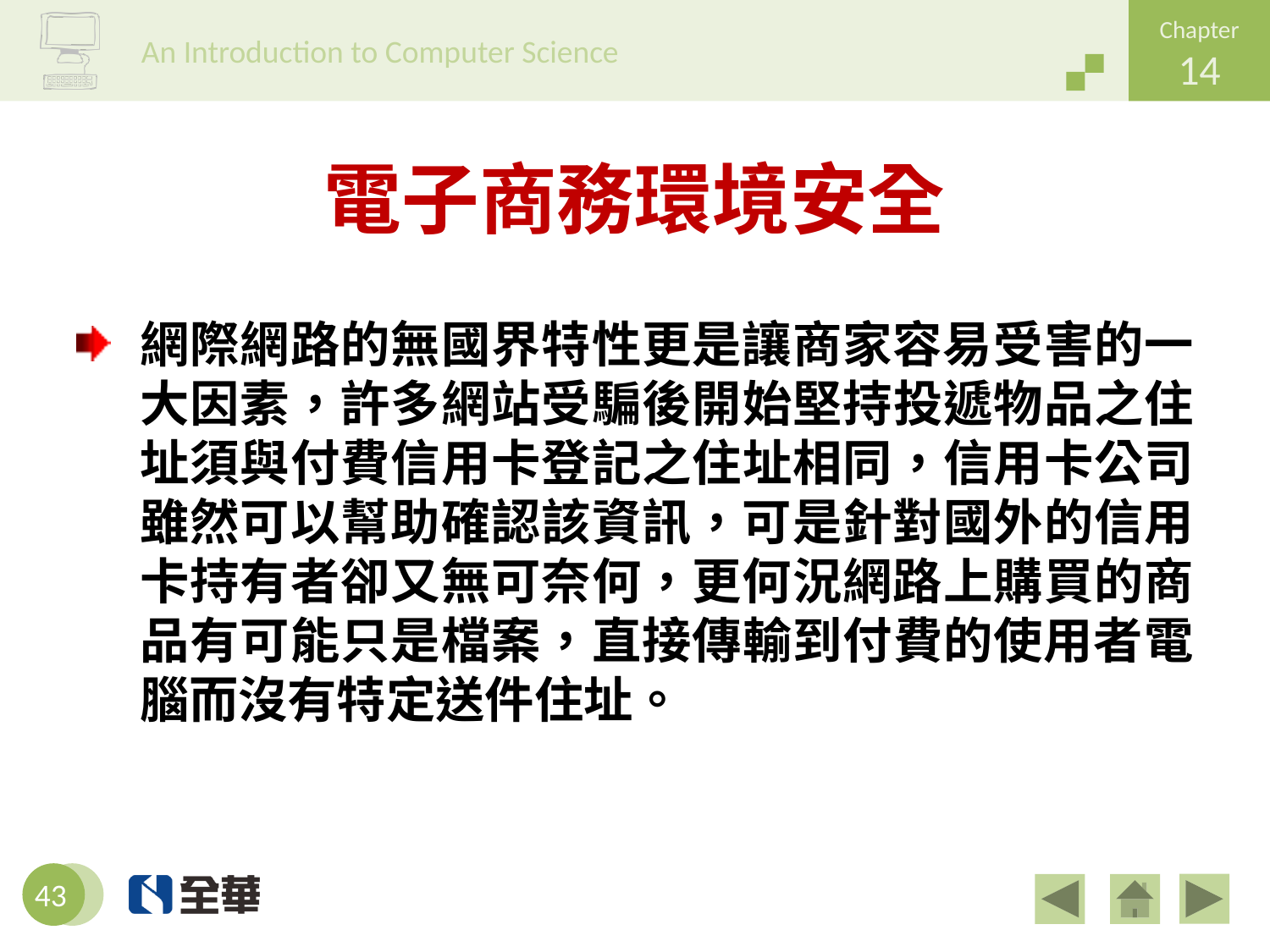

# 電子商務環境安全
網際網路的無國界特性更是讓商家容易受害的一大因素，許多網站受騙後開始堅持投遞物品之住址須與付費信用卡登記之住址相同，信用卡公司雖然可以幫助確認該資訊，可是針對國外的信用卡持有者卻又無可奈何，更何況網路上購買的商品有可能只是檔案，直接傳輸到付費的使用者電腦而沒有特定送件住址。